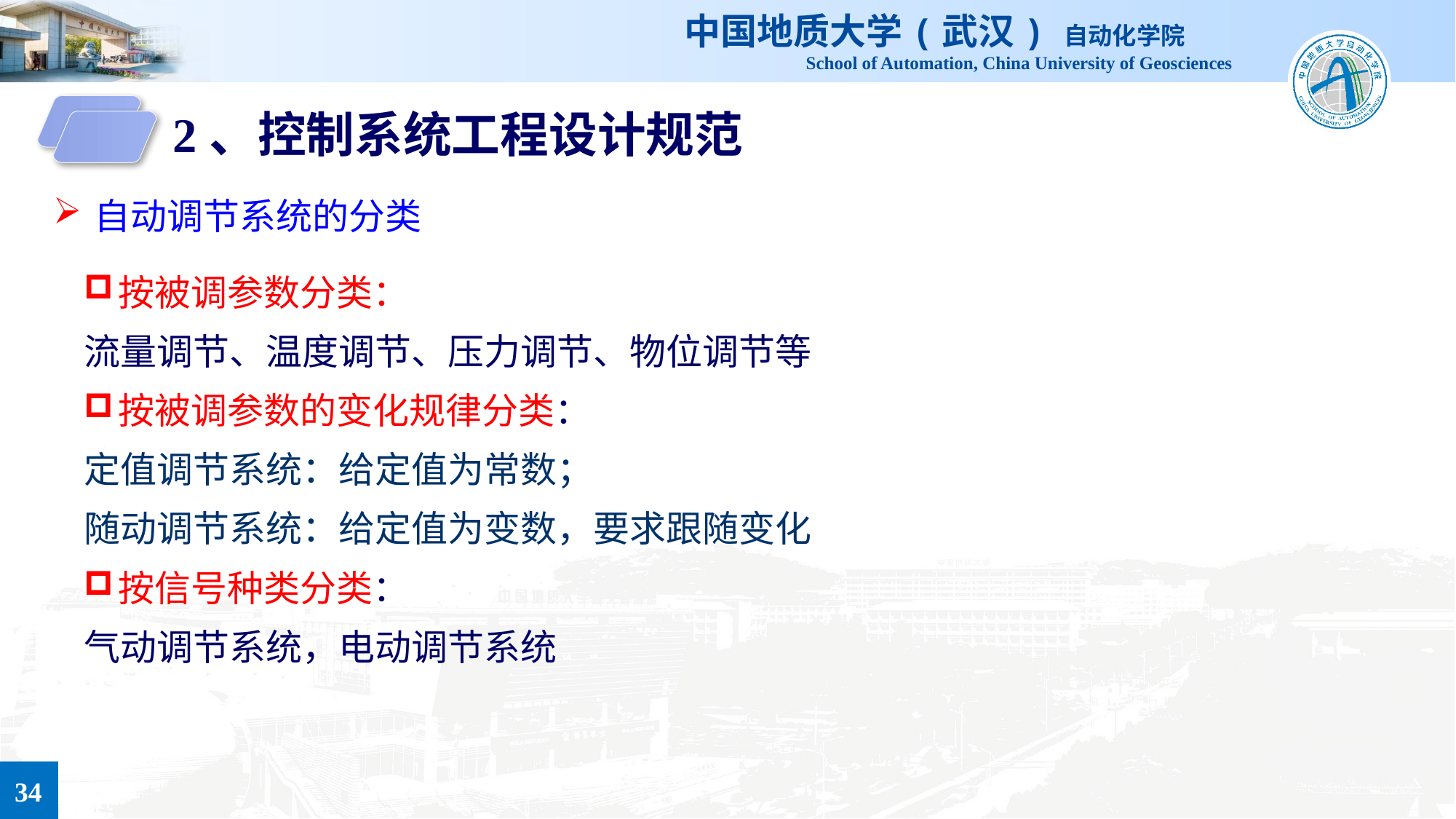

2、控制系统工程设计规范

自动调节系统的分类

按被调参数分类：
流量调节、温度调节、压力调节、物位调节等
按被调参数的变化规律分类：
定值调节系统：给定值为常数；
随动调节系统：给定值为变数，要求跟随变化
按信号种类分类：
气动调节系统，电动调节系统
34